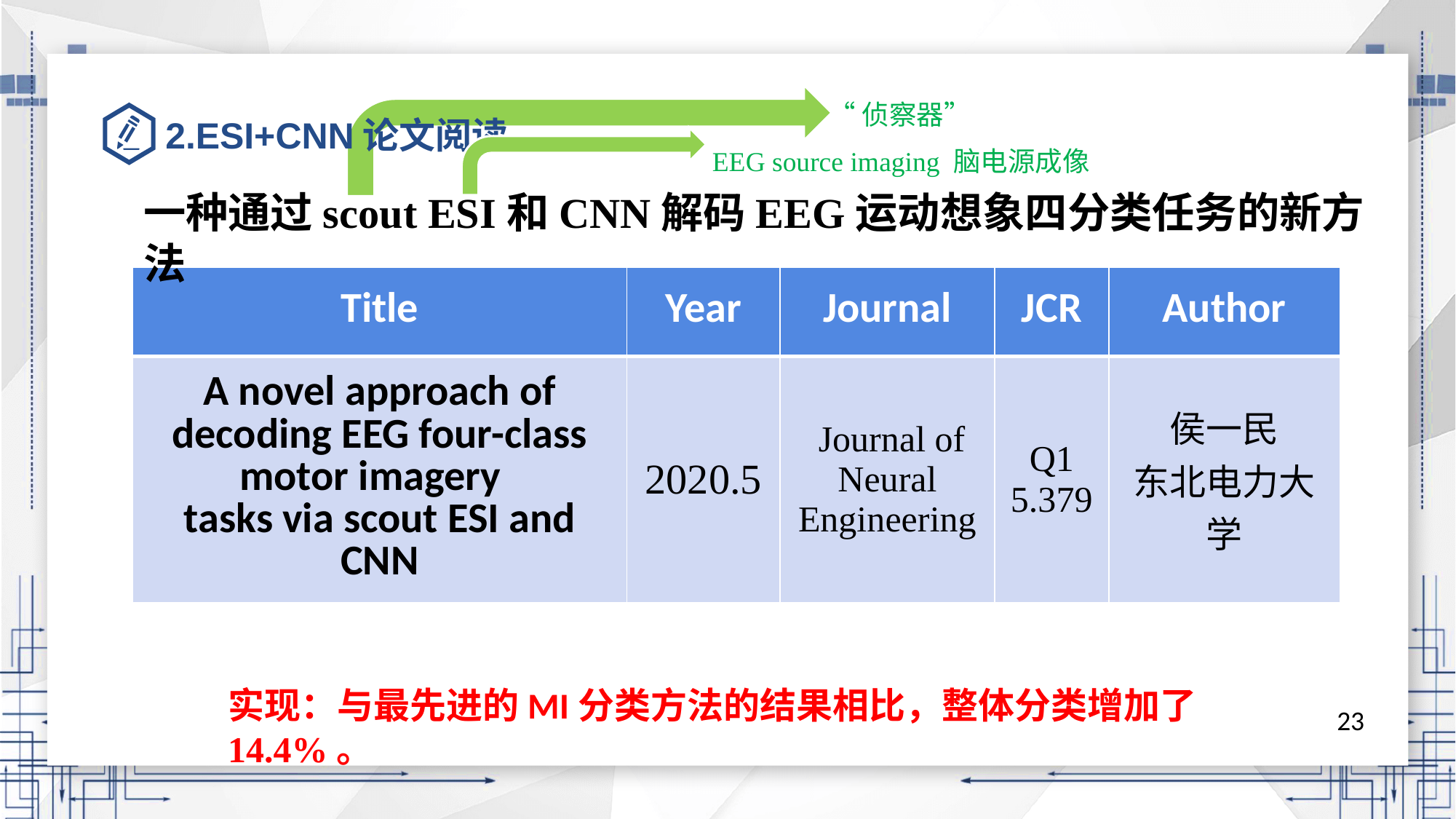

“侦察器”
# 2.ESI+CNN论文阅读

EEG source imaging 脑电源成像
一种通过scout ESI和CNN解码EEG运动想象四分类任务的新方法
| Title | Year | Journal | JCR | Author |
| --- | --- | --- | --- | --- |
| A novel approach of decoding EEG four-class motor imagery tasks via scout ESI and CNN | 2020.5 | Journal of Neural Engineering | Q1 5.379 | 侯一民 东北电力大学 |
实现：与最先进的MI分类方法的结果相比，整体分类增加了14.4%。
23